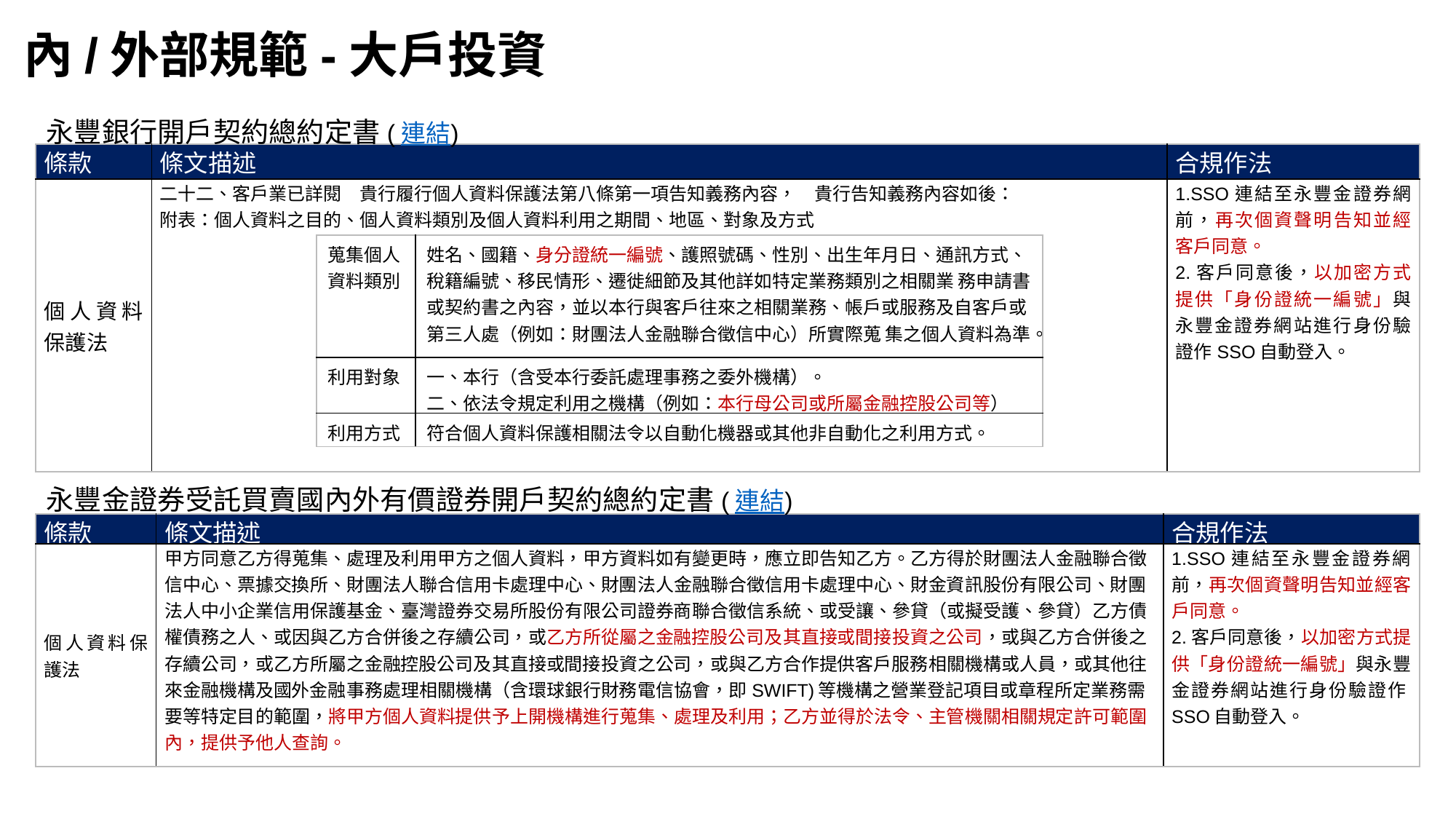

# 內/外部規範-大戶投資
永豐銀行開戶契約總約定書(連結)
| 條款 | 條文描述 | 合規作法 |
| --- | --- | --- |
| 個人資料保護法 | 二十二、客戶業已詳閱　貴行履行個人資料保護法第八條第一項告知義務內容，　貴行告知義務內容如後： 附表：個人資料之目的、個人資料類別及個人資料利用之期間、地區、對象及方式 | 1.SSO連結至永豐金證券網前，再次個資聲明告知並經客戶同意。 2.客戶同意後，以加密方式提供「身份證統一編號」與永豐金證券網站進行身份驗證作SSO自動登入。 |
| 蒐集個人 資料類別 | 姓名、國籍、身分證統一編號、護照號碼、性別、出生年月日、通訊方式、稅籍編號、移民情形、遷徙細節及其他詳如特定業務類別之相關業 務申請書或契約書之內容，並以本行與客戶往來之相關業務、帳戶或服務及自客戶或第三人處（例如：財團法人金融聯合徵信中心）所實際蒐 集之個人資料為準。 |
| --- | --- |
| 利用對象 | 一、本行（含受本行委託處理事務之委外機構）。 二、依法令規定利用之機構（例如：本行母公司或所屬金融控股公司等） |
| 利用方式 | 符合個人資料保護相關法令以自動化機器或其他非自動化之利用方式。 |
永豐金證券受託買賣國內外有價證券開戶契約總約定書(連結)
| 條款 | 條文描述 | 合規作法 |
| --- | --- | --- |
| 個人資料保護法 | 甲方同意乙方得蒐集、處理及利用甲方之個人資料，甲方資料如有變更時，應立即告知乙方。乙方得於財團法人金融聯合徵信中心、票據交換所、財團法人聯合信用卡處理中心、財團法人金融聯合徵信用卡處理中心、財金資訊股份有限公司、財團法人中小企業信用保護基金、臺灣證券交易所股份有限公司證券商聯合徵信系統、或受讓、參貸（或擬受護、參貸）乙方債權債務之人、或因與乙方合併後之存續公司，或乙方所從屬之金融控股公司及其直接或間接投資之公司，或與乙方合併後之存續公司，或乙方所屬之金融控股公司及其直接或間接投資之公司，或與乙方合作提供客戶服務相關機構或人員，或其他往來金融機構及國外金融事務處理相關機構（含環球銀行財務電信協會，即SWIFT)等機構之營業登記項目或章程所定業務需要等特定目的範圍，將甲方個人資料提供予上開機構進行蒐集、處理及利用；乙方並得於法令、主管機關相關規定許可範圍內，提供予他人查詢。 | 1.SSO連結至永豐金證券網前，再次個資聲明告知並經客戶同意。 2.客戶同意後，以加密方式提供「身份證統一編號」與永豐金證券網站進行身份驗證作SSO自動登入。 |